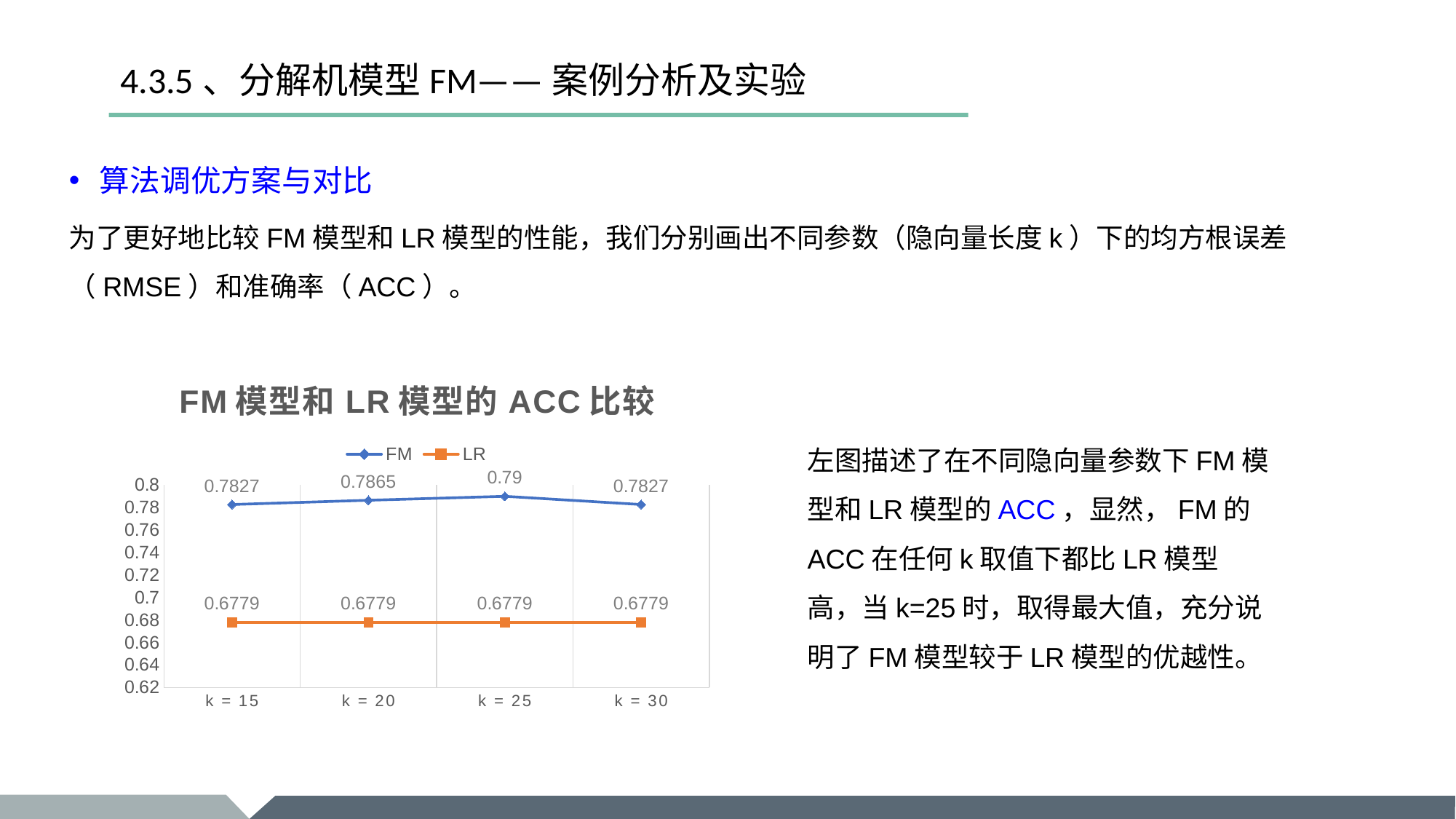

# 4.3.5、分解机模型FM——案例分析及实验
算法调优方案与对比
为了更好地比较FM模型和LR模型的性能，我们分别画出不同参数（隐向量长度k）下的均方根误差（RMSE）和准确率（ACC）。

### Chart: FM模型和LR模型的ACC比较

| Category | FM | LR |
|---|---|---|
| k = 15 | 0.7827 | 0.6779 |
| k = 20 | 0.7865 | 0.6779 |
| k = 25 | 0.79 | 0.6779 |
| k = 30 | 0.7827 | 0.6779 |
左图描述了在不同隐向量参数下FM模型和LR模型的ACC，显然，FM的ACC在任何k取值下都比LR模型高，当k=25时，取得最大值，充分说明了FM模型较于LR模型的优越性。